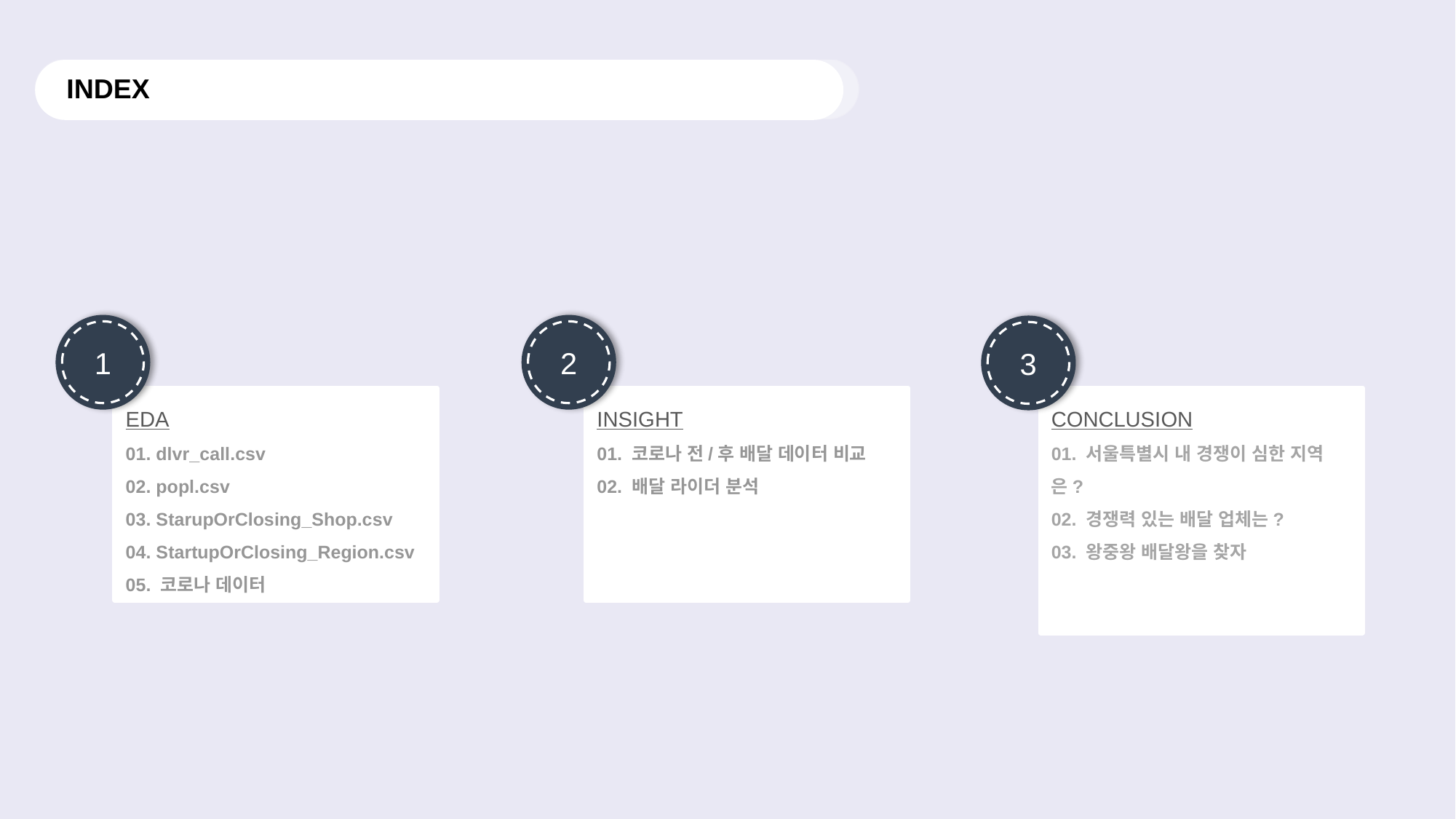

# INDEX
1

2

3

EDA
01. dlvr_call.csv
02. popl.csv
03. StarupOrClosing_Shop.csv
04. StartupOrClosing_Region.csv
05. 코로나 데이터
INSIGHT
01. 코로나 전/후 배달 데이터 비교
02. 배달 라이더 분석

CONCLUSION
01. 서울특별시 내 경쟁이 심한 지역은?
02. 경쟁력 있는 배달 업체는?
03. 왕중왕 배달왕을 찾자